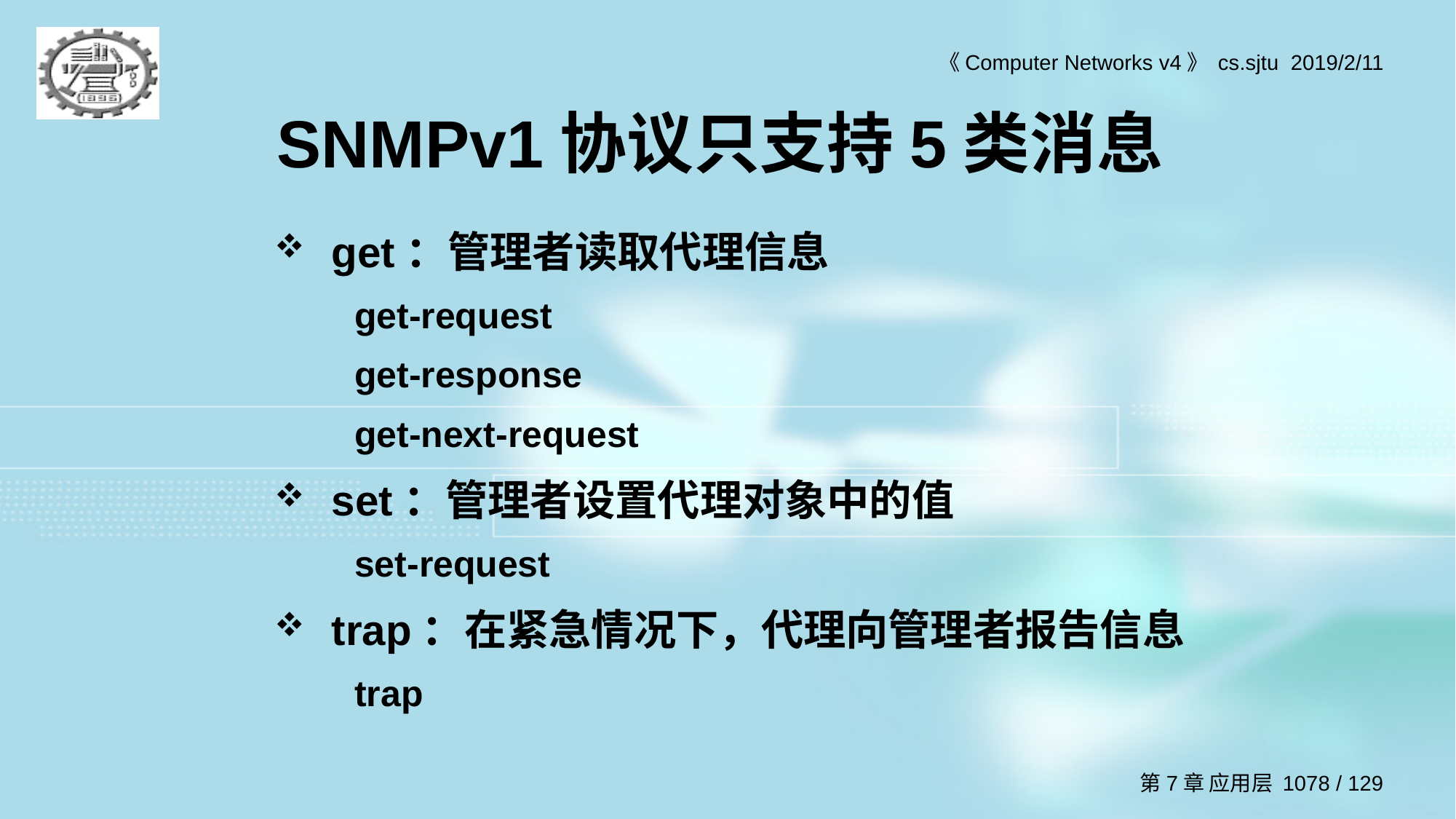

# SNMPv1协议只支持5类消息
get：管理者读取代理信息
get-request
get-response
get-next-request
set：管理者设置代理对象中的值
set-request
trap：在紧急情况下，代理向管理者报告信息
trap